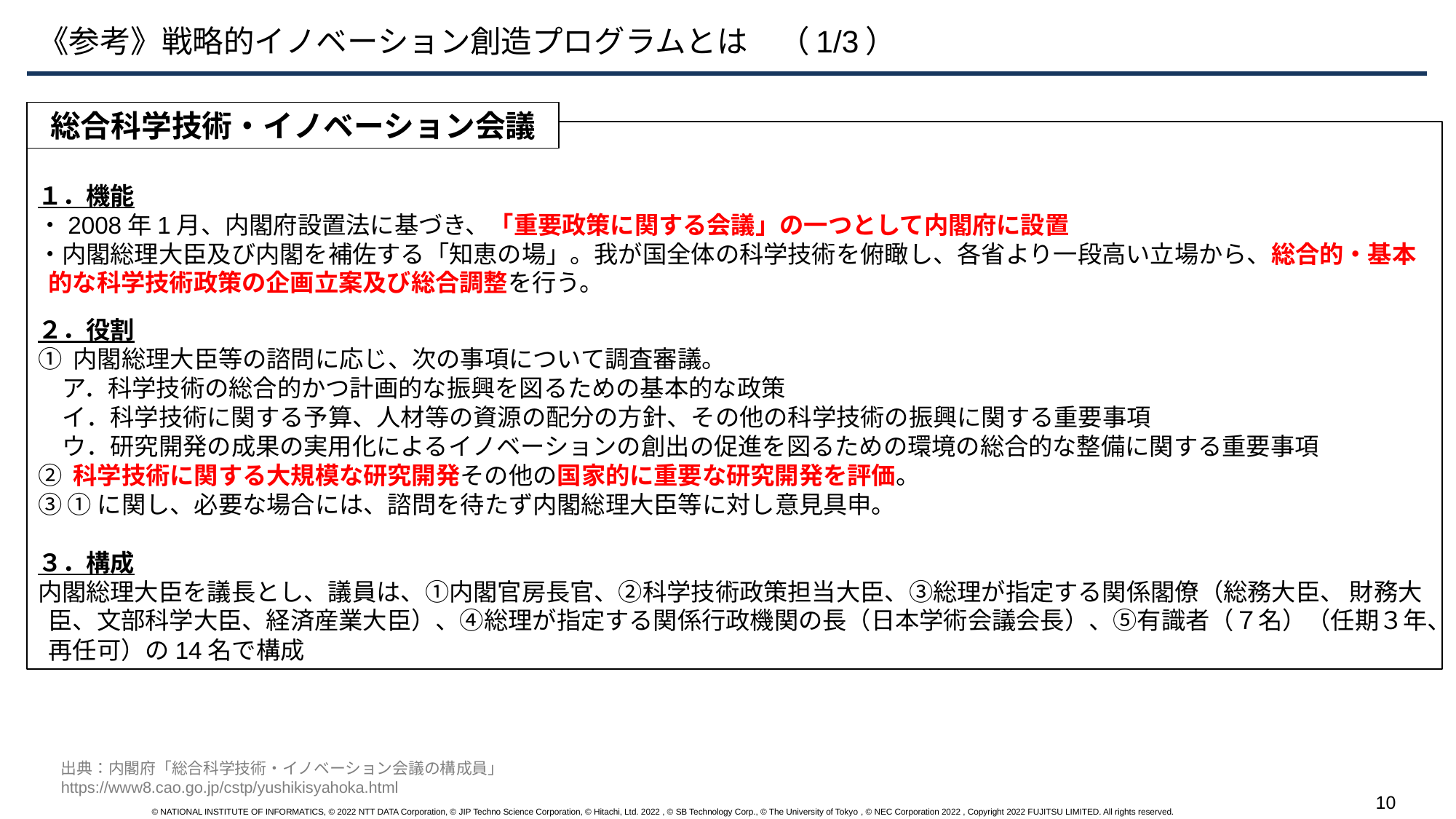

《参考》戦略的イノベーション創造プログラムとは　（1/3）
総合科学技術・イノベーション会議
１．機能
・2008年1月、内閣府設置法に基づき、「重要政策に関する会議」の一つとして内閣府に設置
・内閣総理大臣及び内閣を補佐する「知恵の場」。我が国全体の科学技術を俯瞰し、各省より一段高い立場から、総合的・基本的な科学技術政策の企画立案及び総合調整を行う。

２．役割
① 内閣総理大臣等の諮問に応じ、次の事項について調査審議。
　ア．科学技術の総合的かつ計画的な振興を図るための基本的な政策
　イ．科学技術に関する予算、人材等の資源の配分の方針、その他の科学技術の振興に関する重要事項
　ウ．研究開発の成果の実用化によるイノベーションの創出の促進を図るための環境の総合的な整備に関する重要事項
② 科学技術に関する大規模な研究開発その他の国家的に重要な研究開発を評価。
③ ①に関し、必要な場合には、諮問を待たず内閣総理大臣等に対し意見具申。

３．構成
内閣総理大臣を議長とし、議員は、①内閣官房長官、②科学技術政策担当大臣、③総理が指定する関係閣僚（総務大臣、 財務大臣、文部科学大臣、経済産業大臣）、④総理が指定する関係行政機関の長（日本学術会議会長）、⑤有識者（７名）（任期３年、再任可）の14名で構成
出典：内閣府「総合科学技術・イノベーション会議の構成員」
https://www8.cao.go.jp/cstp/yushikisyahoka.html